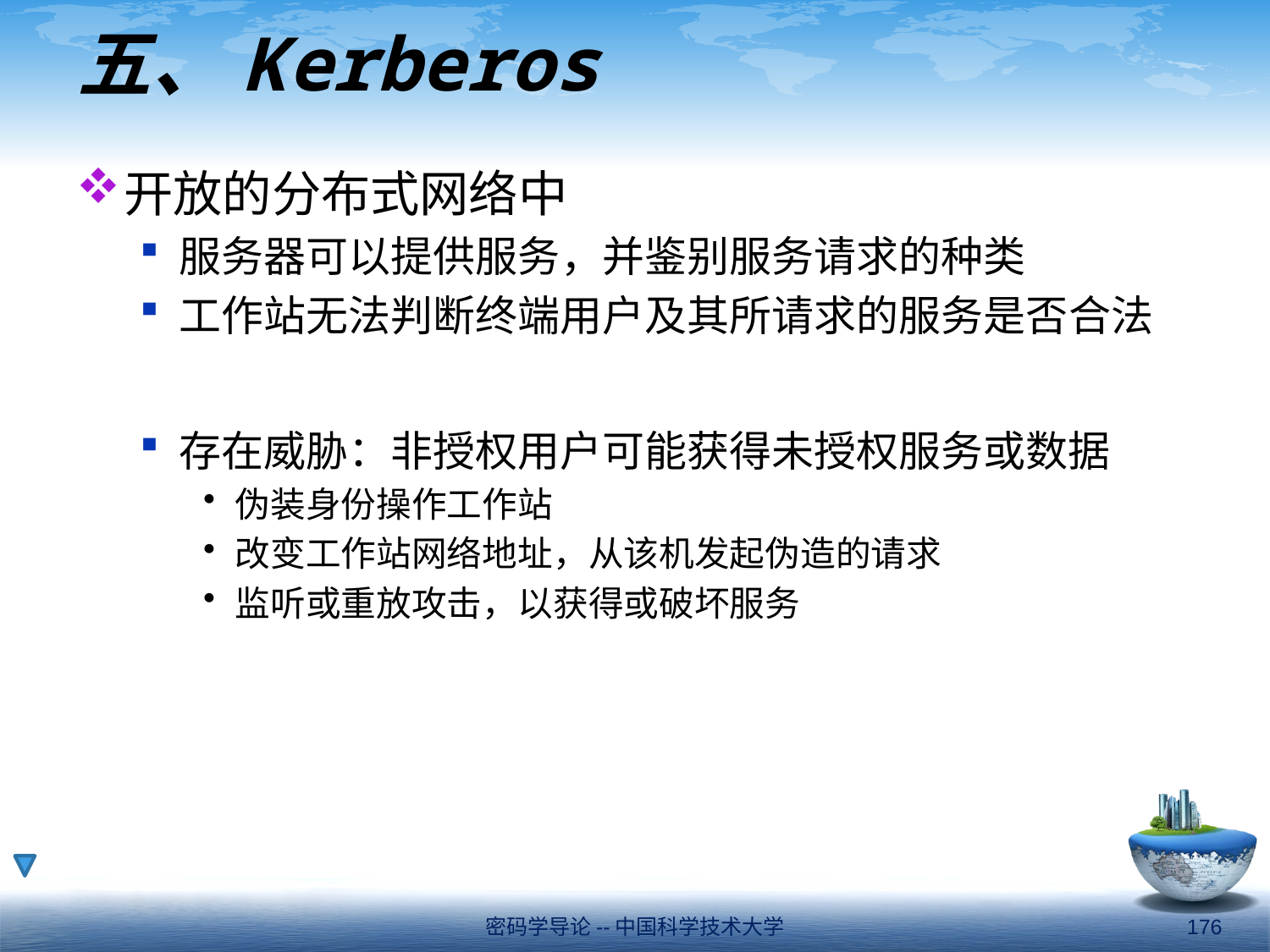

# 五、Kerberos
开放的分布式网络中
服务器可以提供服务，并鉴别服务请求的种类
工作站无法判断终端用户及其所请求的服务是否合法

存在威胁：非授权用户可能获得未授权服务或数据
伪装身份操作工作站
改变工作站网络地址，从该机发起伪造的请求
监听或重放攻击，以获得或破坏服务

密码学导论--中国科学技术大学
176